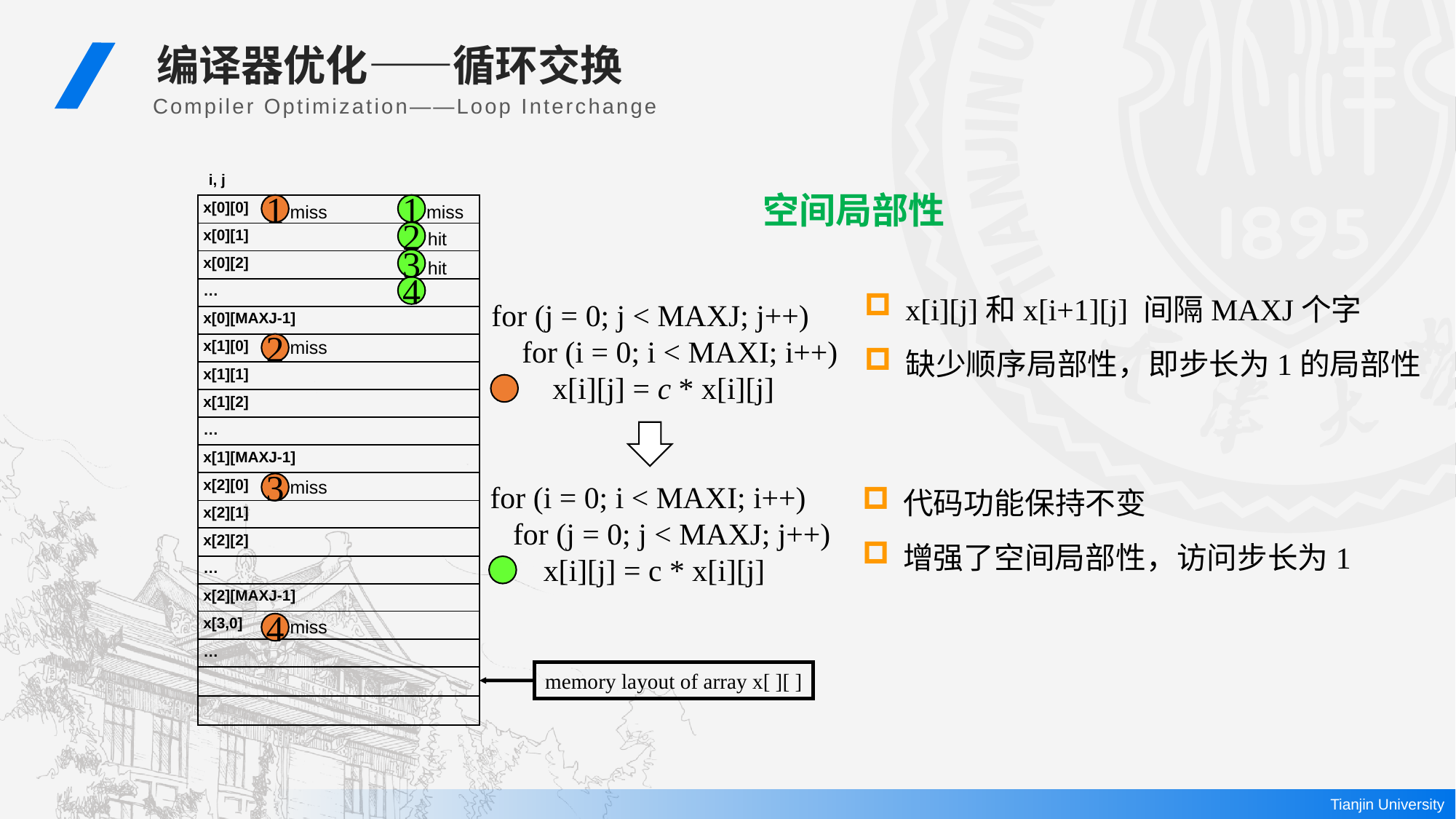

编译器优化——循环交换
  Compiler Optimization——Loop Interchange
| i, j |
| --- |
| x[0][0] |
| x[0][1] |
| x[0][2] |
| … |
| x[0][MAXJ-1] |
| x[1][0] |
| x[1][1] |
| x[1][2] |
| … |
| x[1][MAXJ-1] |
| x[2][0] |
| x[2][1] |
| x[2][2] |
| … |
| x[2][MAXJ-1] |
| x[3,0] |
| … |
|  |
|  |
空间局部性
1
miss
1
miss
2
hit
3
hit
x[i][j]和x[i+1][j] 间隔MAXJ个字
缺少顺序局部性，即步长为1的局部性
4
for (j = 0; j < MAXJ; j++)
    for (i = 0; i < MAXI; i++)
        x[i][j] = c * x[i][j]
miss
2

代码功能保持不变
增强了空间局部性，访问步长为1
miss
3
 for (i = 0; i < MAXI; i++)
    for (j = 0; j < MAXJ; j++)
        x[i][j] = c * x[i][j]

miss
4
memory layout of array x[ ][ ]